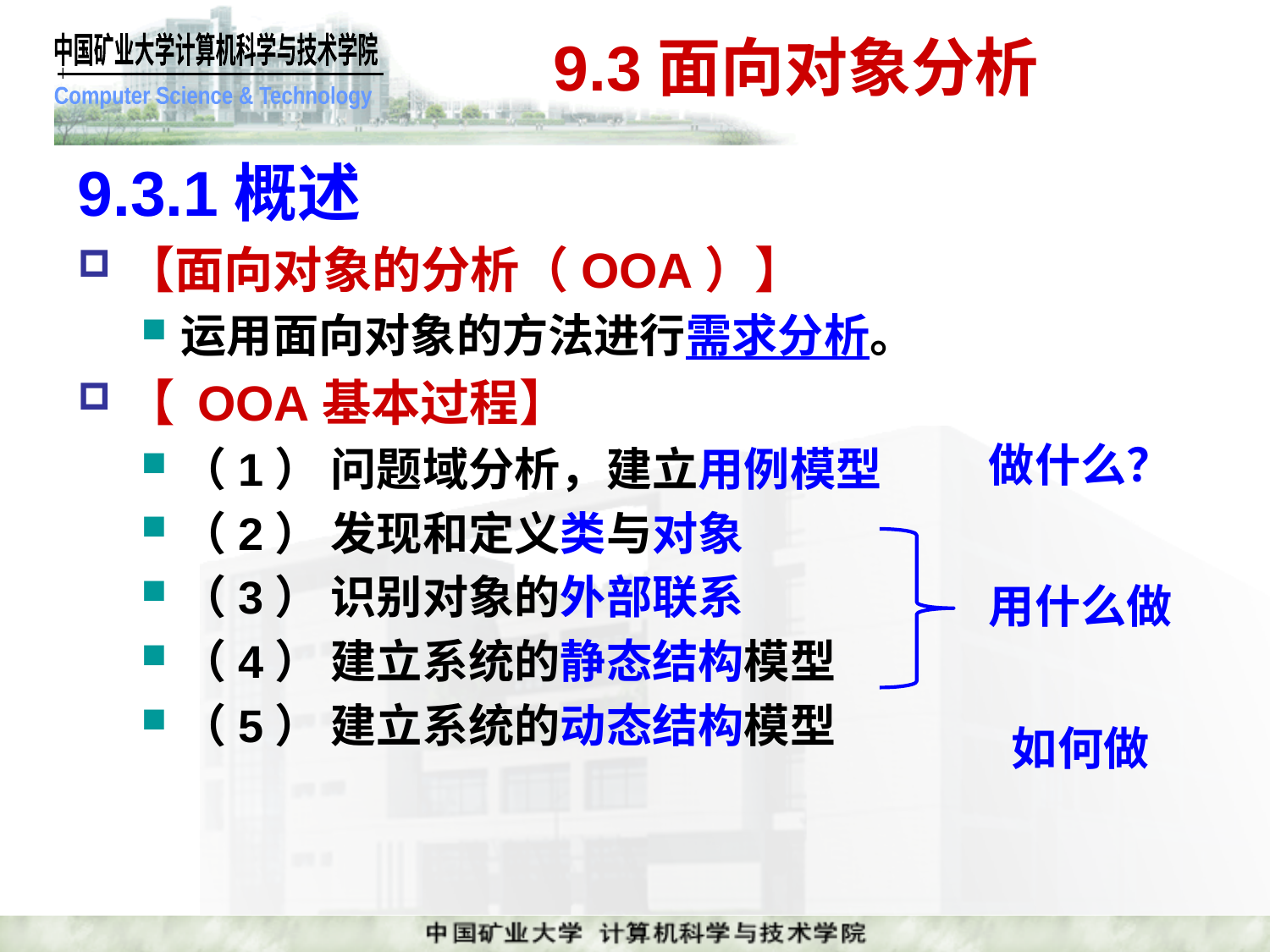

# 9.3面向对象分析
9.3.1概述
【面向对象的分析（OOA）】
运用面向对象的方法进行需求分析。
【 OOA基本过程】
（1） 问题域分析，建立用例模型
（2） 发现和定义类与对象
（3） 识别对象的外部联系
（4） 建立系统的静态结构模型
（5） 建立系统的动态结构模型
做什么？

用什么做
如何做
31